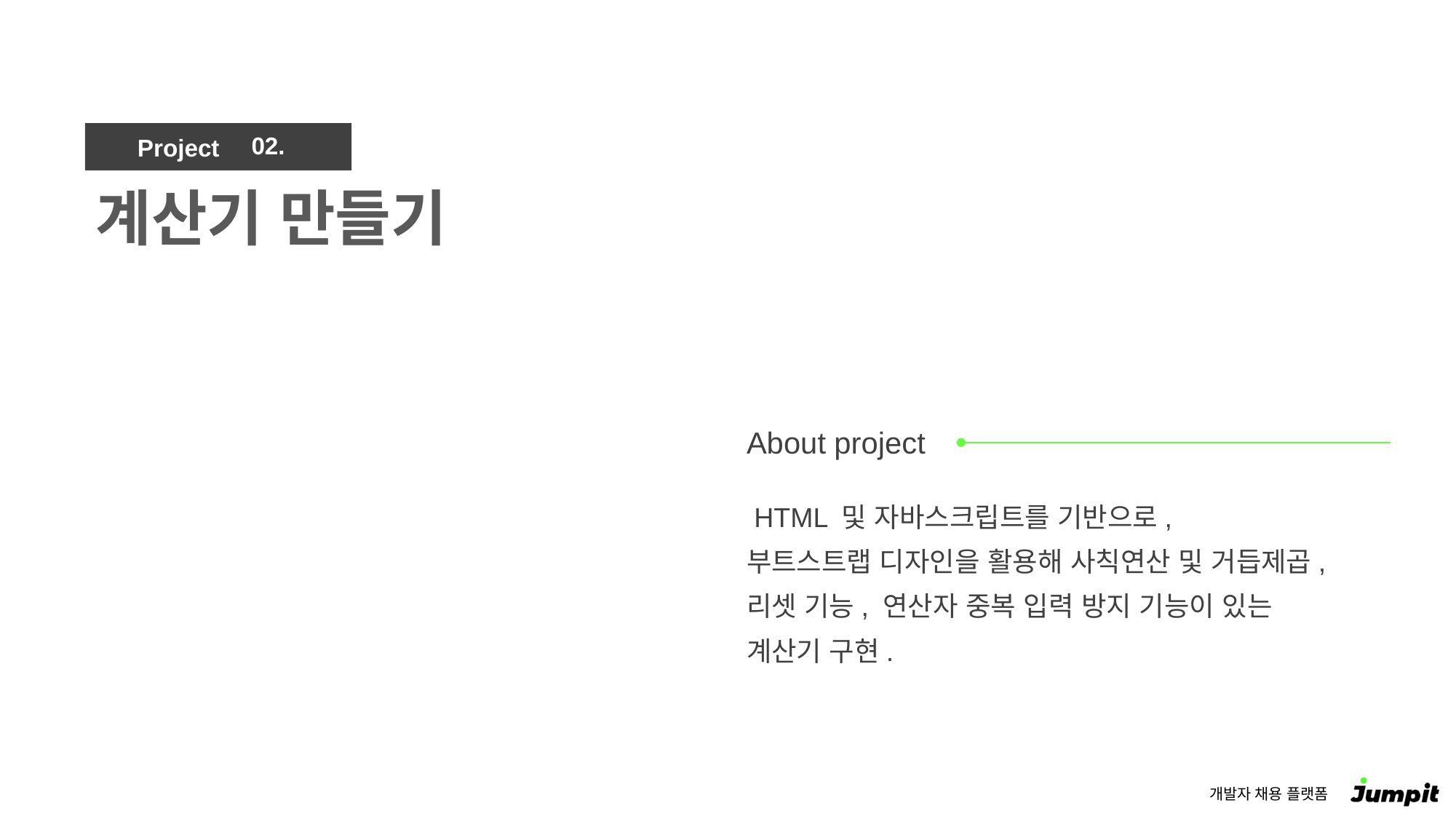

02.
계산기 만들기
 HTML 및 자바스크립트를 기반으로,
부트스트랩 디자인을 활용해 사칙연산 및 거듭제곱,
리셋 기능, 연산자 중복 입력 방지 기능이 있는
계산기 구현.